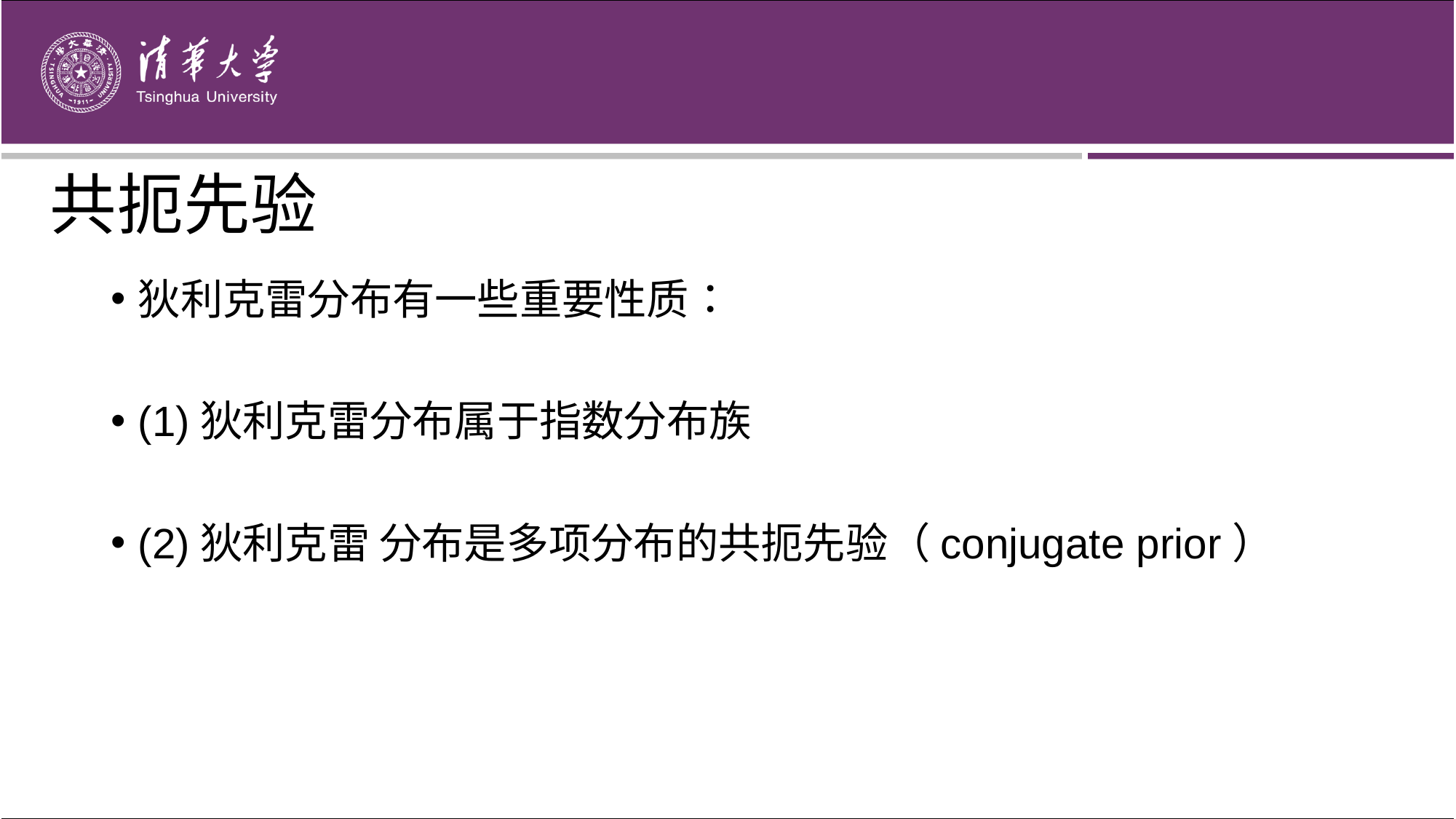

# 共扼先验
狄利克雷分布有一些重要性质：

(1)狄利克雷分布属于指数分布族

(2)狄利克雷 分布是多项分布的共扼先验（conjugate prior）